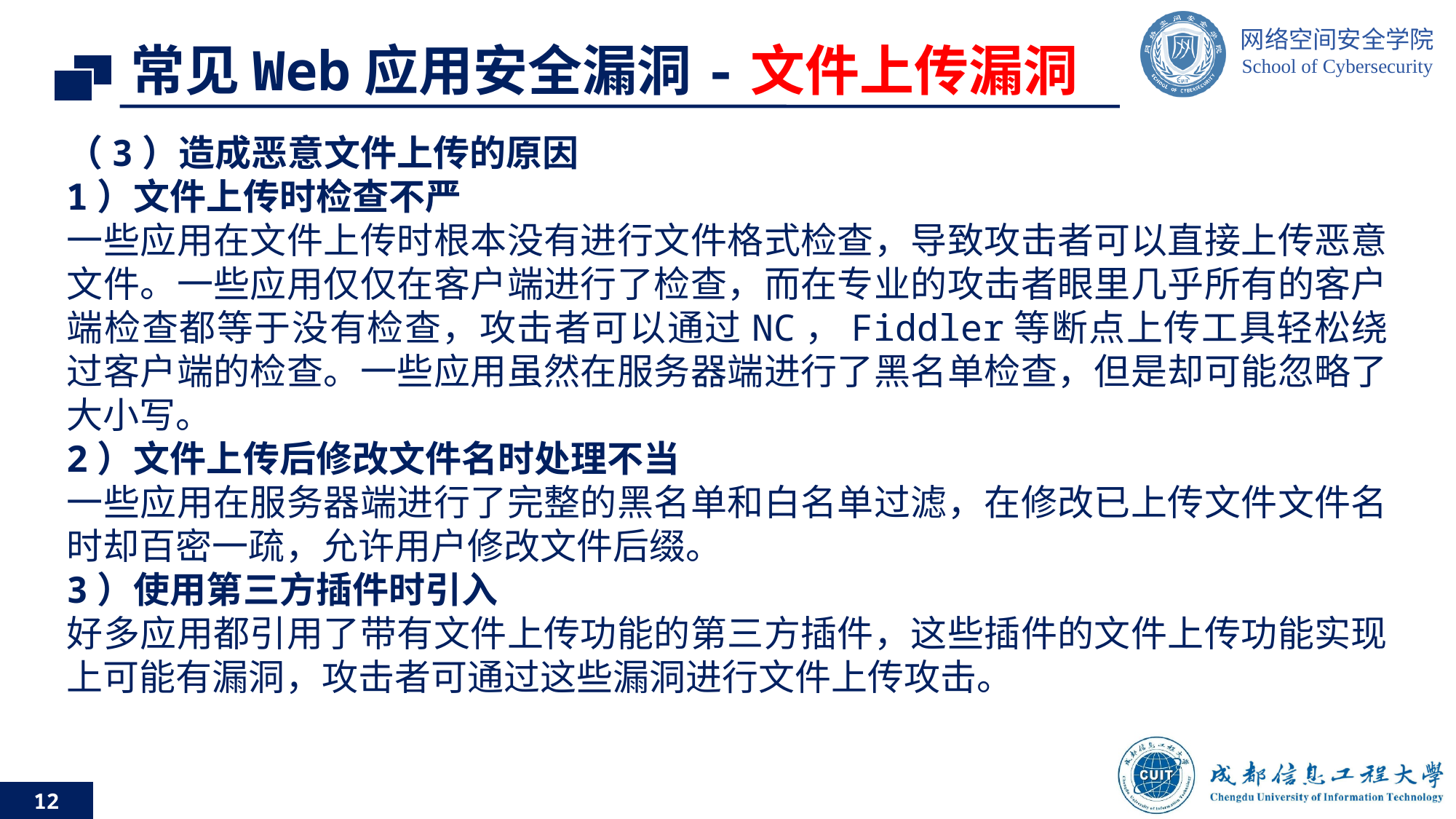

# 常见Web应用安全漏洞-文件上传漏洞
（3）造成恶意文件上传的原因
1）文件上传时检查不严
一些应用在文件上传时根本没有进行文件格式检查，导致攻击者可以直接上传恶意文件。一些应用仅仅在客户端进行了检查，而在专业的攻击者眼里几乎所有的客户端检查都等于没有检查，攻击者可以通过NC，Fiddler等断点上传工具轻松绕过客户端的检查。一些应用虽然在服务器端进行了黑名单检查，但是却可能忽略了大小写。
2）文件上传后修改文件名时处理不当
一些应用在服务器端进行了完整的黑名单和白名单过滤，在修改已上传文件文件名时却百密一疏，允许用户修改文件后缀。
3）使用第三方插件时引入
好多应用都引用了带有文件上传功能的第三方插件，这些插件的文件上传功能实现上可能有漏洞，攻击者可通过这些漏洞进行文件上传攻击。

12